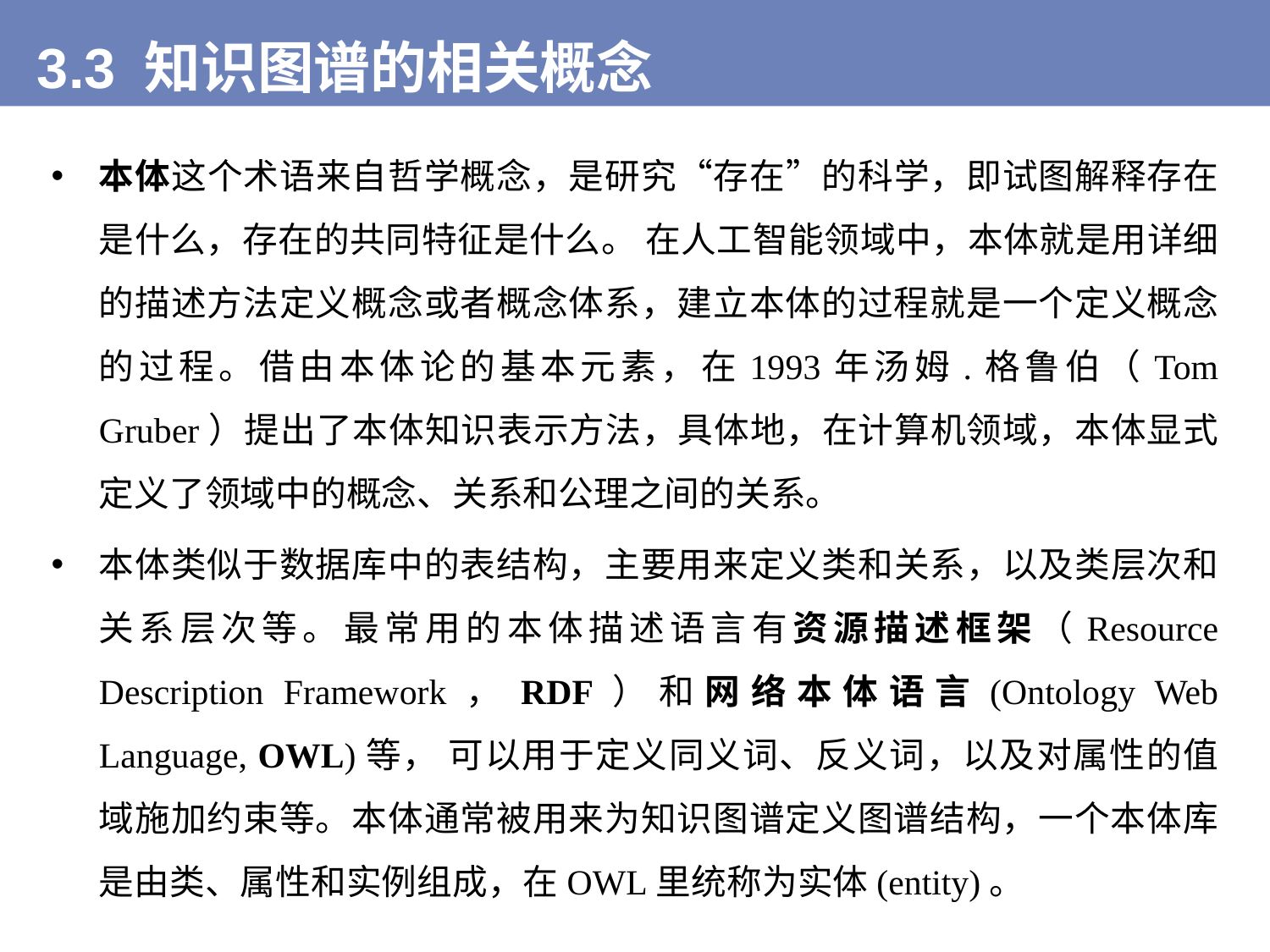

3.3 知识图谱的相关概念
本体这个术语来自哲学概念，是研究“存在”的科学，即试图解释存在是什么，存在的共同特征是什么。 在人工智能领域中，本体就是用详细的描述方法定义概念或者概念体系，建立本体的过程就是一个定义概念的过程。借由本体论的基本元素，在1993年汤姆.格鲁伯（Tom Gruber）提出了本体知识表示方法，具体地，在计算机领域，本体显式定义了领域中的概念、关系和公理之间的关系。
本体类似于数据库中的表结构，主要用来定义类和关系，以及类层次和关系层次等。最常用的本体描述语言有资源描述框架（Resource Description Framework，RDF）和网络本体语言(Ontology Web Language, OWL)等， 可以用于定义同义词、反义词，以及对属性的值域施加约束等。本体通常被用来为知识图谱定义图谱结构，一个本体库是由类、属性和实例组成，在OWL里统称为实体(entity)。